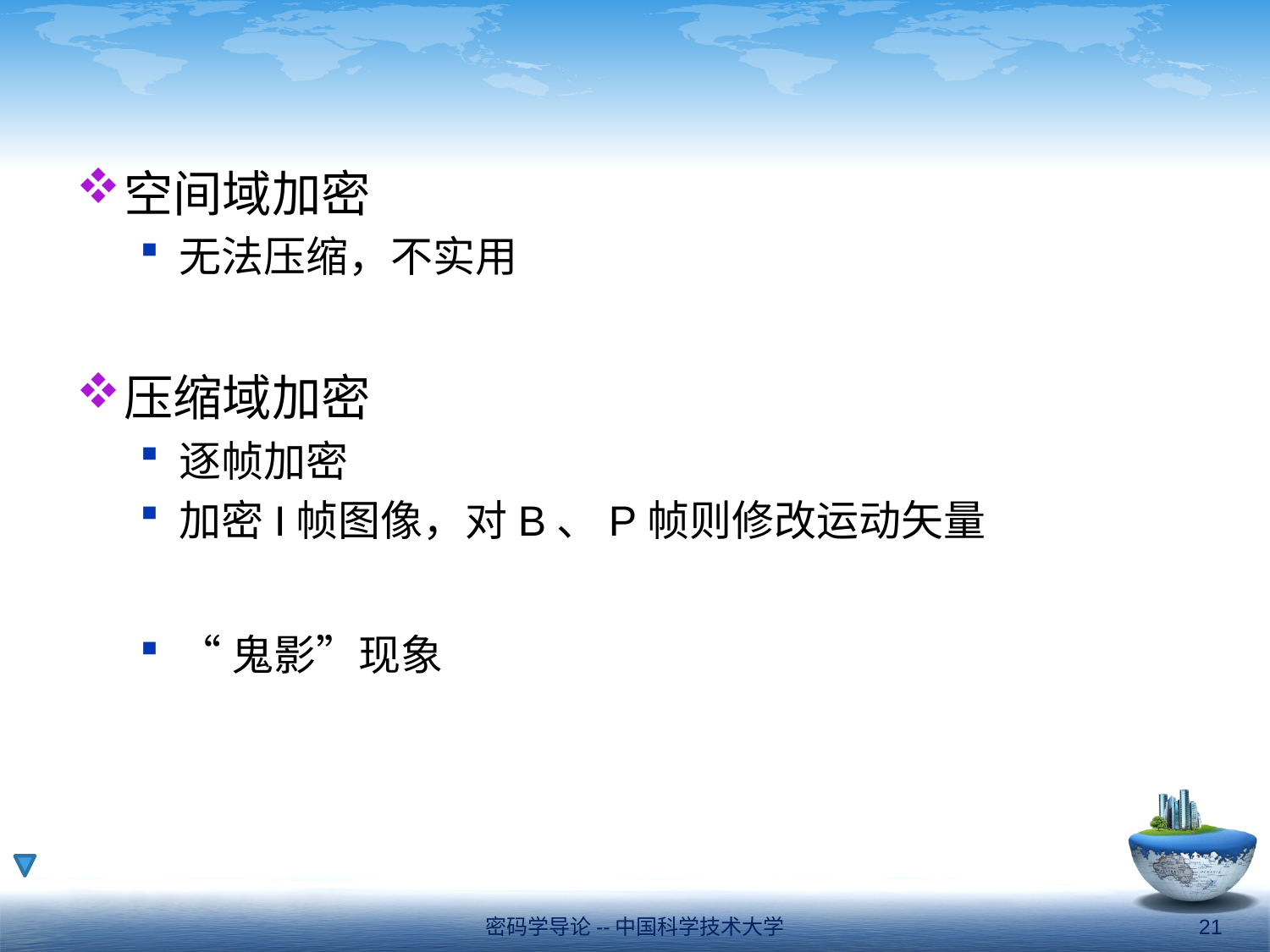

#
空间域加密
无法压缩，不实用

压缩域加密
逐帧加密
加密I帧图像，对B、P帧则修改运动矢量

“鬼影”现象

密码学导论--中国科学技术大学
21